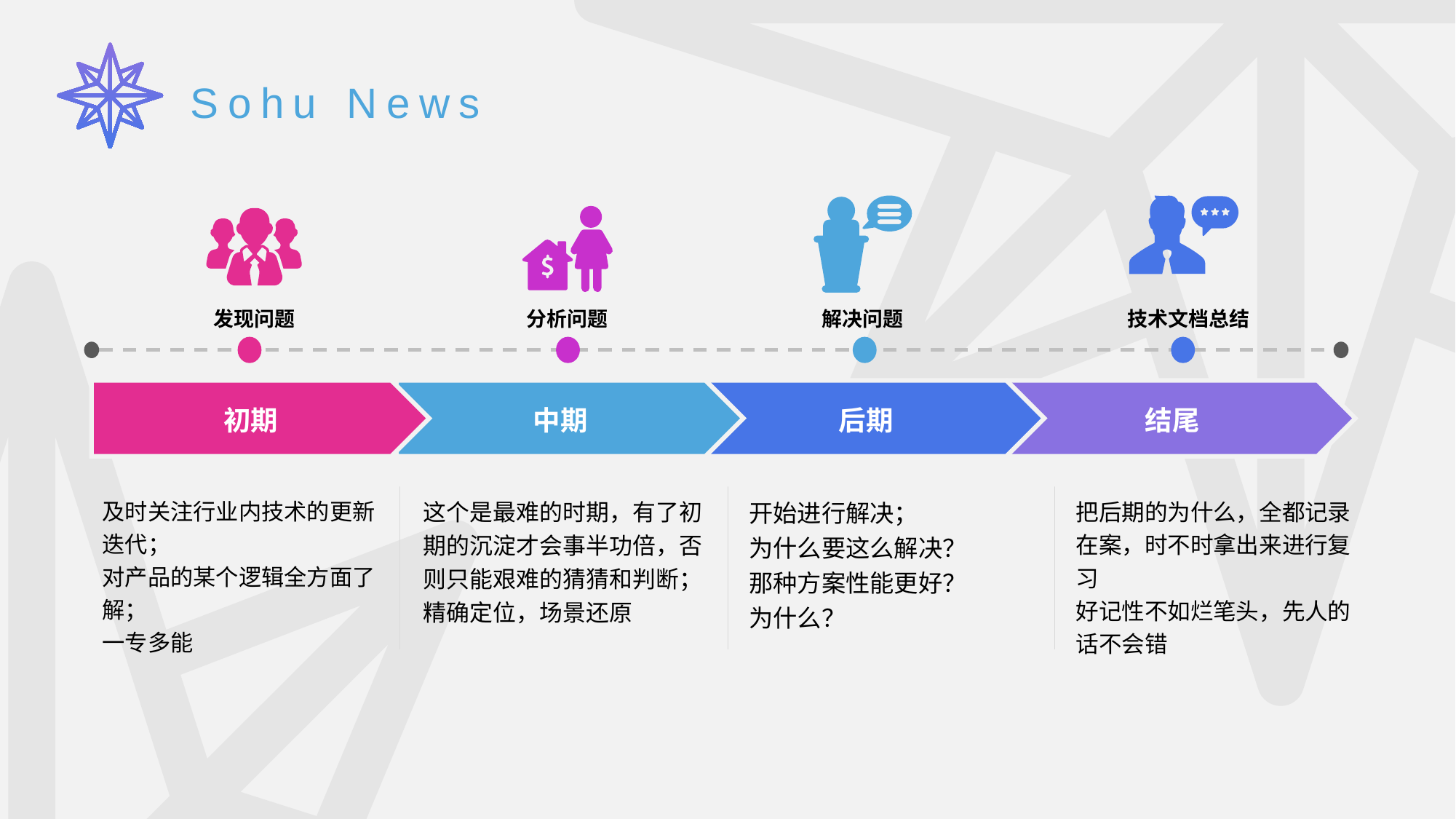

Sohu News

技术文档总结
分析问题
解决问题
发现问题

初期
中期
后期
结尾
这个是最难的时期，有了初期的沉淀才会事半功倍，否则只能艰难的猜猜和判断；
精确定位，场景还原
开始进行解决；
为什么要这么解决？
那种方案性能更好？
为什么？

把后期的为什么，全都记录在案，时不时拿出来进行复习
好记性不如烂笔头，先人的话不会错

及时关注行业内技术的更新迭代；
对产品的某个逻辑全方面了解；
一专多能